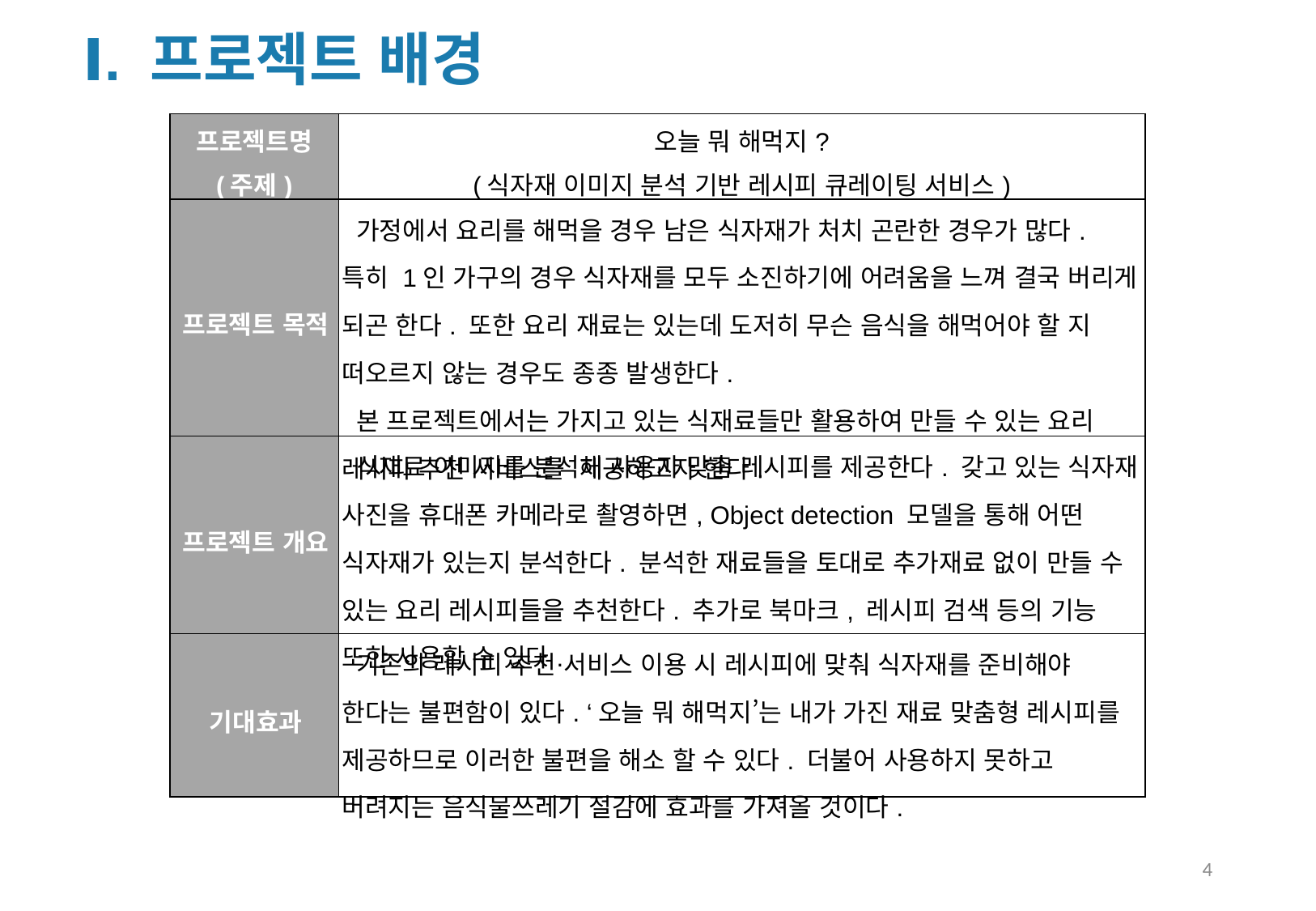

Ⅰ. 프로젝트 배경
| 프로젝트명 (주제) | 오늘 뭐 해먹지? (식자재 이미지 분석 기반 레시피 큐레이팅 서비스) |
| --- | --- |
| 프로젝트 목적 | 가정에서 요리를 해먹을 경우 남은 식자재가 처치 곤란한 경우가 많다. 특히 1인 가구의 경우 식자재를 모두 소진하기에 어려움을 느껴 결국 버리게 되곤 한다. 또한 요리 재료는 있는데 도저히 무슨 음식을 해먹어야 할 지 떠오르지 않는 경우도 종종 발생한다. 본 프로젝트에서는 가지고 있는 식재료들만 활용하여 만들 수 있는 요리 레시피 추천 서비스를 제공하고자 한다. |
| 프로젝트 개요 | 식재료 이미지를 분석해 사용자 맞춤 레시피를 제공한다. 갖고 있는 식자재 사진을 휴대폰 카메라로 촬영하면, Object detection 모델을 통해 어떤 식자재가 있는지 분석한다. 분석한 재료들을 토대로 추가재료 없이 만들 수 있는 요리 레시피들을 추천한다. 추가로 북마크, 레시피 검색 등의 기능 또한 사용할 수 있다. |
| 기대효과 | 기존의 레시피 추천 서비스 이용 시 레시피에 맞춰 식자재를 준비해야 한다는 불편함이 있다. ‘오늘 뭐 해먹지’는 내가 가진 재료 맞춤형 레시피를 제공하므로 이러한 불편을 해소 할 수 있다. 더불어 사용하지 못하고 버려지는 음식물쓰레기 절감에 효과를 가져올 것이다. |
4